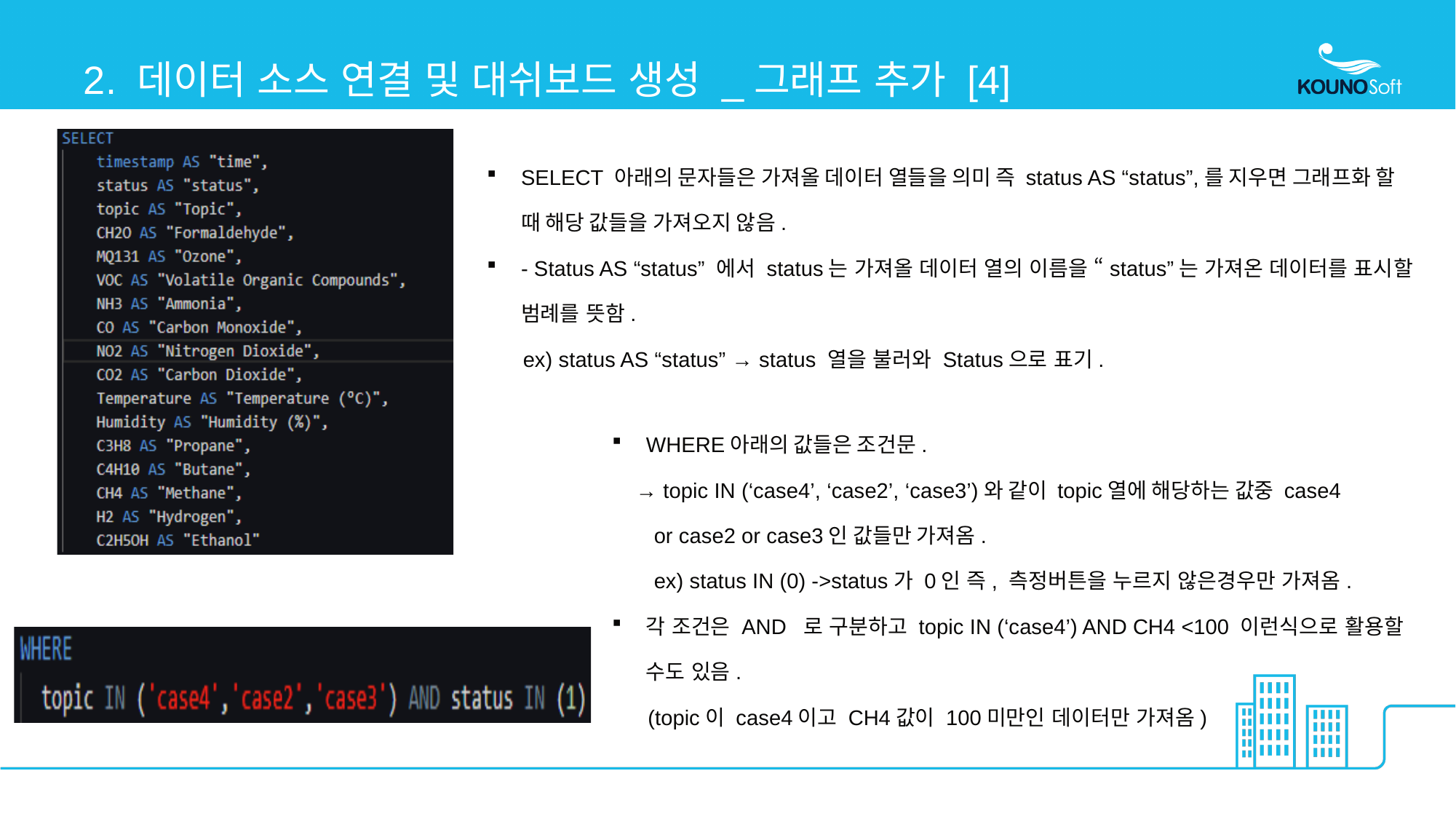

# 2. 데이터 소스 연결 및 대쉬보드 생성 _그래프 추가 [4]

SELECT 아래의 문자들은 가져올 데이터 열들을 의미 즉 status AS “status”,를 지우면 그래프화 할 때 해당 값들을 가져오지 않음.
- Status AS “status” 에서 status는 가져올 데이터 열의 이름을 “status”는 가져온 데이터를 표시할 범례를 뜻함.
      ex) status AS “status” → status 열을 불러와 Status으로 표기.
WHERE아래의 값들은 조건문.
    → topic IN (‘case4’, ‘case2’, ‘case3’)와 같이 topic열에 해당하는 값중 case4
       or case2 or case3인 값들만 가져옴.
       ex) status IN (0) ->status가 0인 즉, 측정버튼을 누르지 않은경우만 가져옴.
각 조건은 AND  로 구분하고 topic IN (‘case4’) AND CH4 <100 이런식으로 활용할 수도 있음.
      (topic이 case4이고 CH4값이 100미만인 데이터만 가져옴)